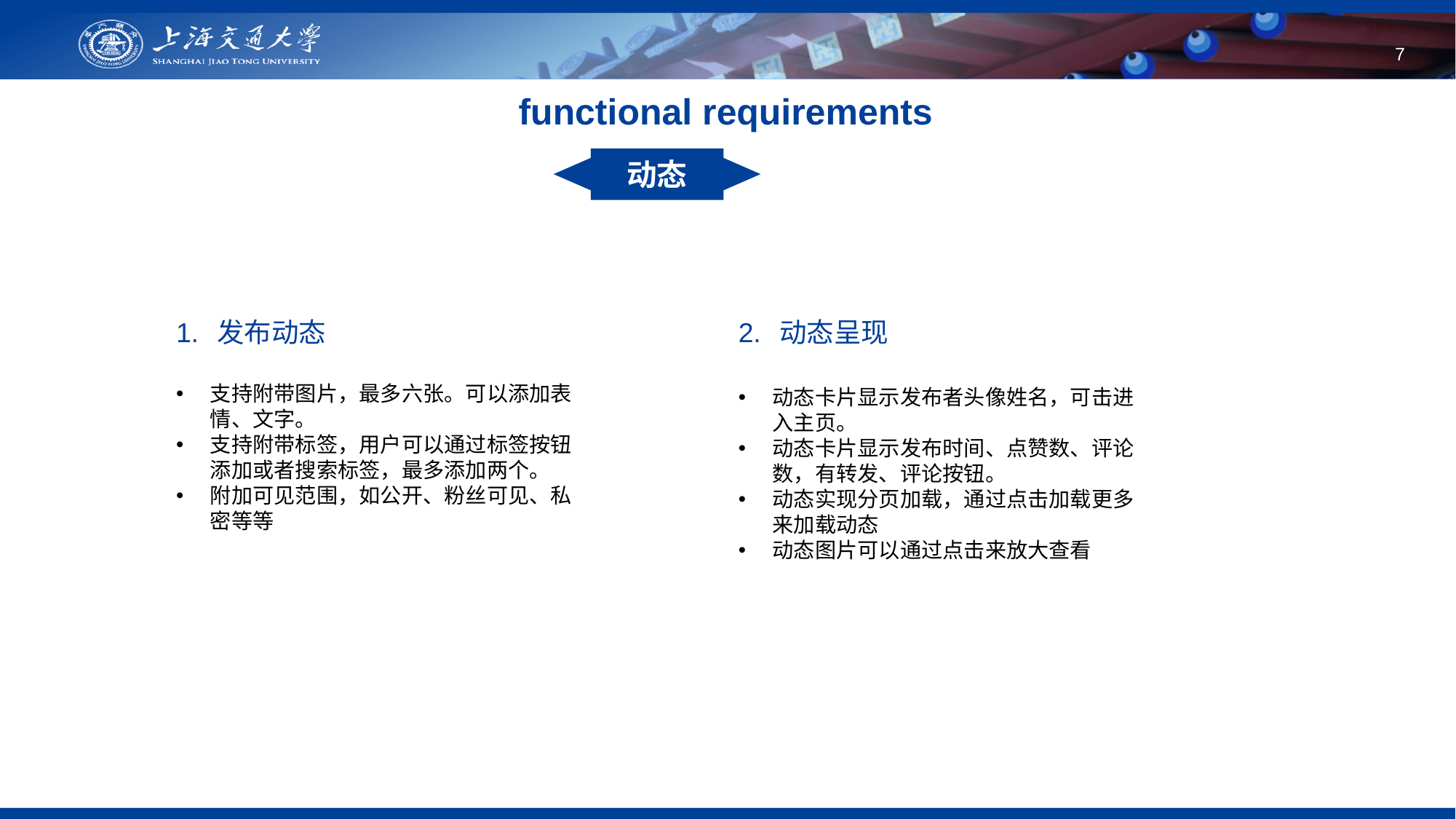

7
functional requirements
动态
发布动态

支持附带图片，最多六张。可以添加表情、文字。
支持附带标签，用户可以通过标签按钮添加或者搜索标签，最多添加两个。
附加可见范围，如公开、粉丝可见、私密等等
动态呈现

动态卡片显示发布者头像姓名，可击进入主页。
动态卡片显示发布时间、点赞数、评论数，有转发、评论按钮。
动态实现分页加载，通过点击加载更多来加载动态
动态图片可以通过点击来放大查看